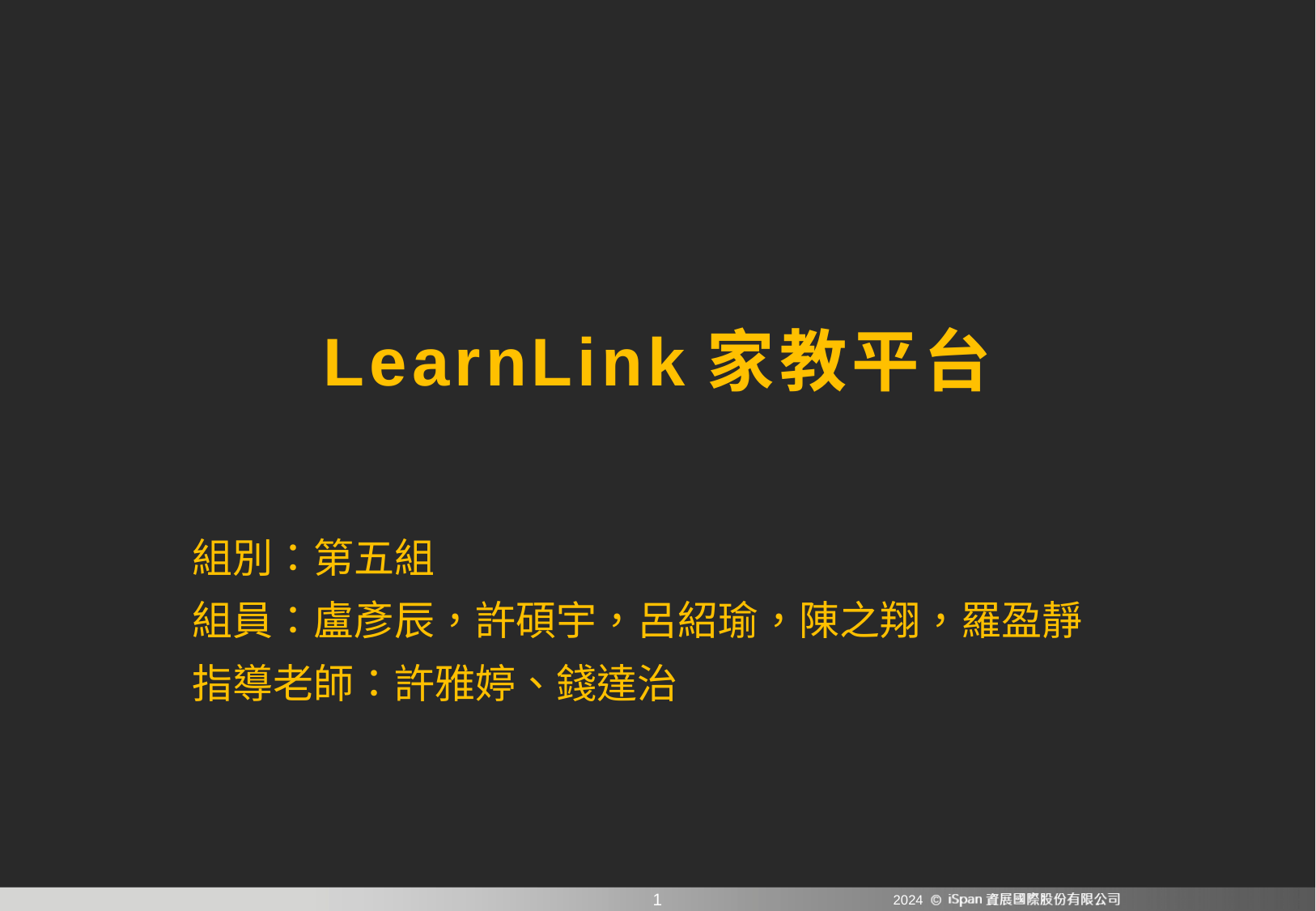

# LearnLink家教平台
組別：第五組
組員：盧彥辰，許碩宇，呂紹瑜，陳之翔，羅盈靜
指導老師：許雅婷、錢達治
2024